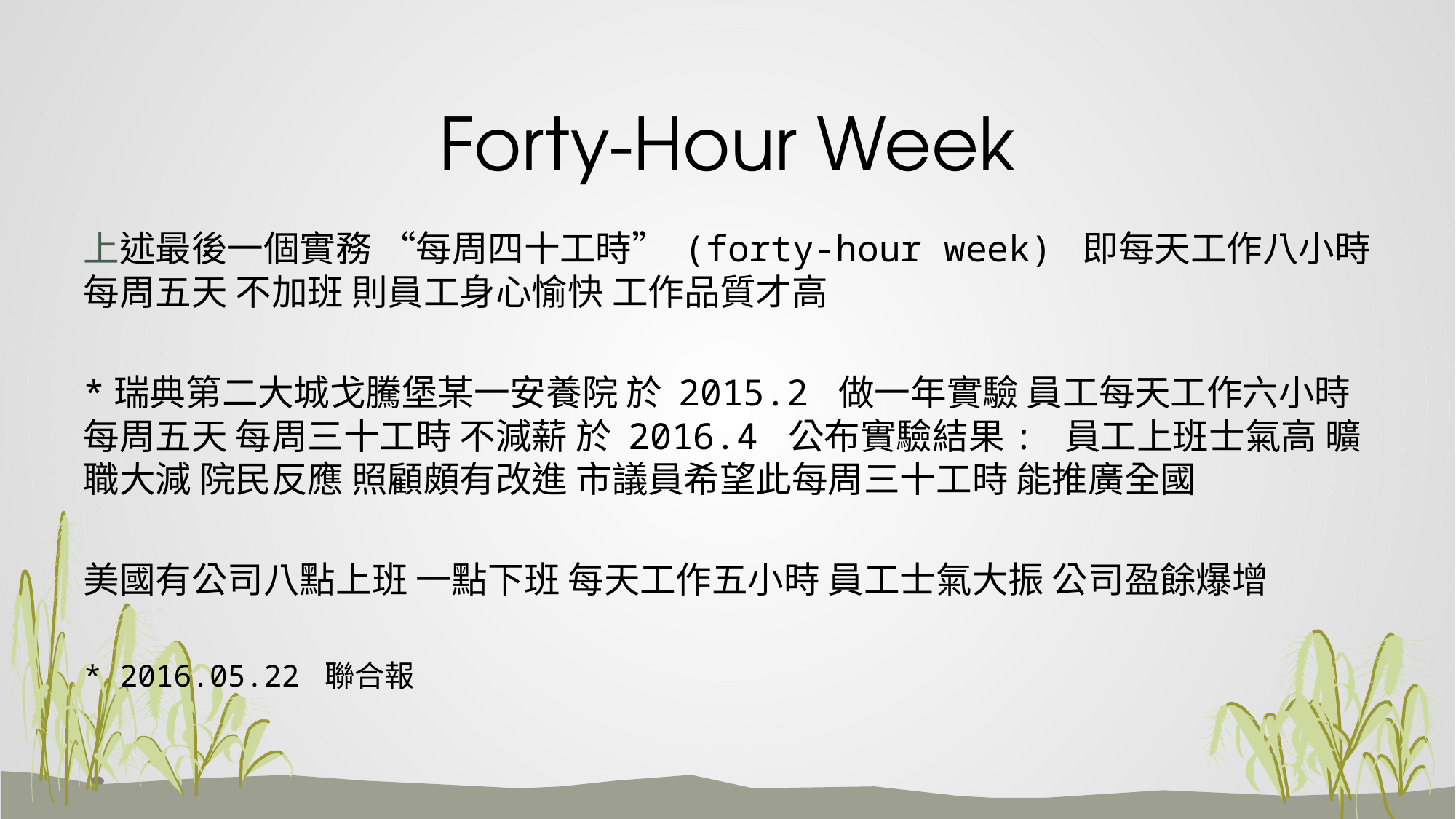

# Forty-Hour Week
上述最後一個實務 “每周四十工時” (forty-hour week) 即每天工作八小時 每周五天 不加班 則員工身心愉快 工作品質才高

*瑞典第二大城戈騰堡某一安養院 於 2015.2 做一年實驗 員工每天工作六小時 每周五天 每周三十工時 不減薪 於 2016.4 公布實驗結果: 員工上班士氣高 曠職大減 院民反應 照顧頗有改進 市議員希望此每周三十工時 能推廣全國

美國有公司八點上班 一點下班 每天工作五小時 員工士氣大振 公司盈餘爆增

* 2016.05.22 聯合報